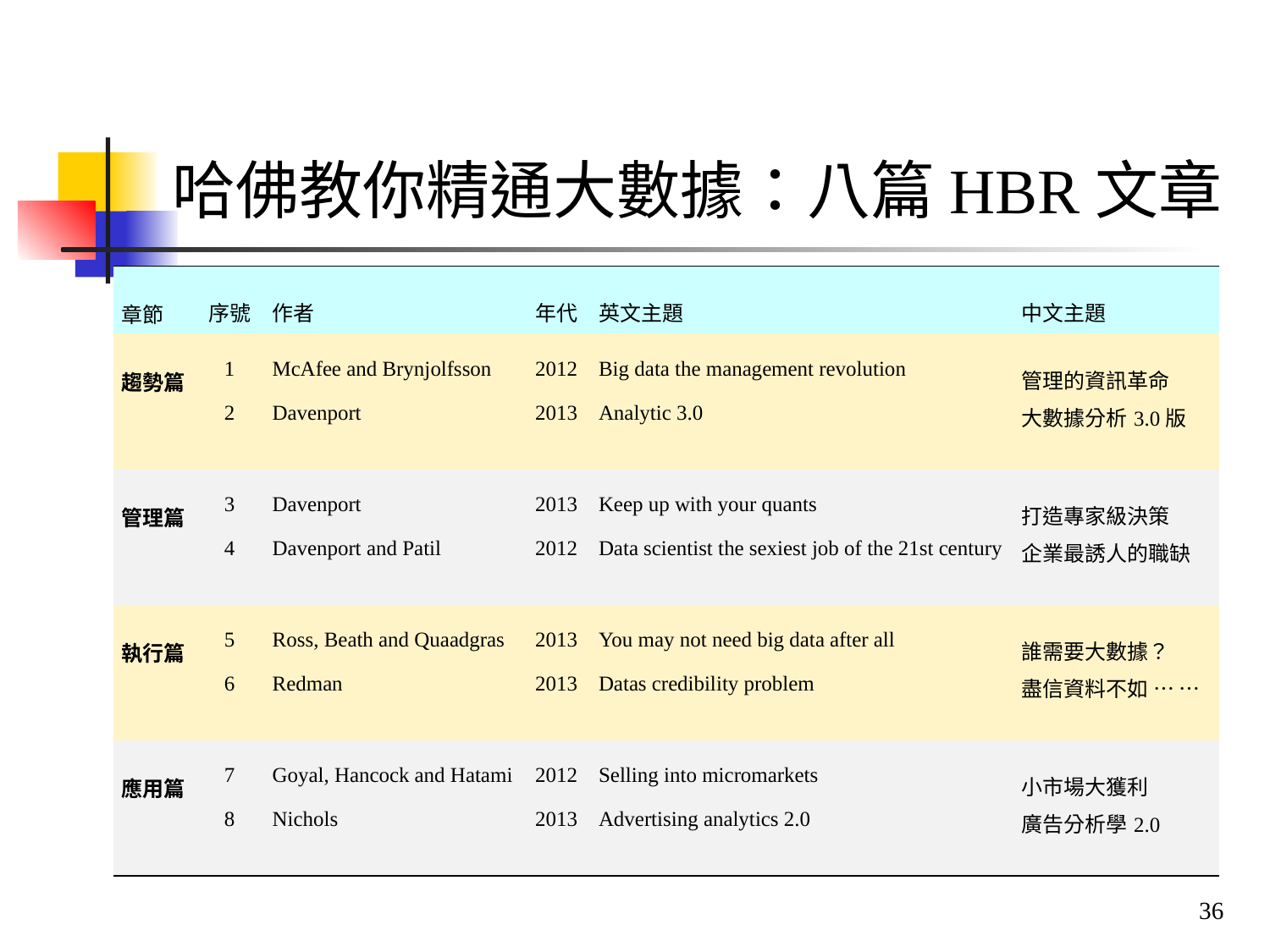

# 哈佛教你精通大數據：八篇HBR文章
| 章節 | 序號 | 作者 | 年代 | 英文主題 | 中文主題 |
| --- | --- | --- | --- | --- | --- |
| 趨勢篇 | 1 | McAfee and Brynjolfsson | 2012 | Big data the management revolution | 管理的資訊革命 |
|  | 2 | Davenport | 2013 | Analytic 3.0 | 大數據分析3.0版 |
| 管理篇 | 3 | Davenport | 2013 | Keep up with your quants | 打造專家級決策 |
|  | 4 | Davenport and Patil | 2012 | Data scientist the sexiest job of the 21st century | 企業最誘人的職缺 |
| 執行篇 | 5 | Ross, Beath and Quaadgras | 2013 | You may not need big data after all | 誰需要大數據？ |
|  | 6 | Redman | 2013 | Datas credibility problem | 盡信資料不如 … … |
| 應用篇 | 7 | Goyal, Hancock and Hatami | 2012 | Selling into micromarkets | 小市場大獲利 |
|  | 8 | Nichols | 2013 | Advertising analytics 2.0 | 廣告分析學2.0 |